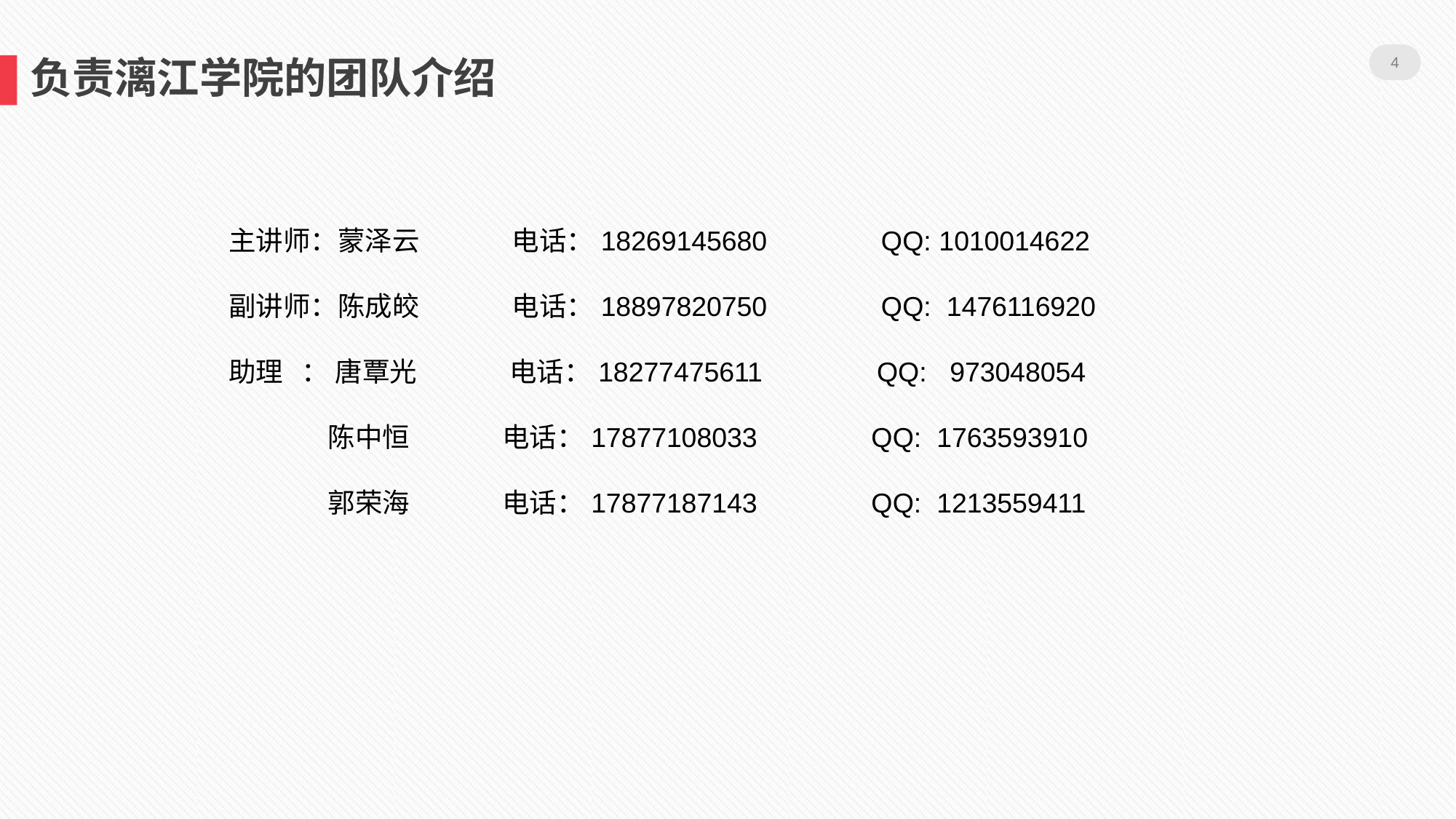

4
负责漓江学院的团队介绍
主讲师：蒙泽云               电话：18269145680               QQ: 1010014622

副讲师：陈成皎               电话：18897820750               QQ:  1476116920

助理   ： 唐覃光               电话：18277475611               QQ:   973048054

               陈中恒               电话：17877108033               QQ:  1763593910

               郭荣海               电话：17877187143               QQ:  1213559411